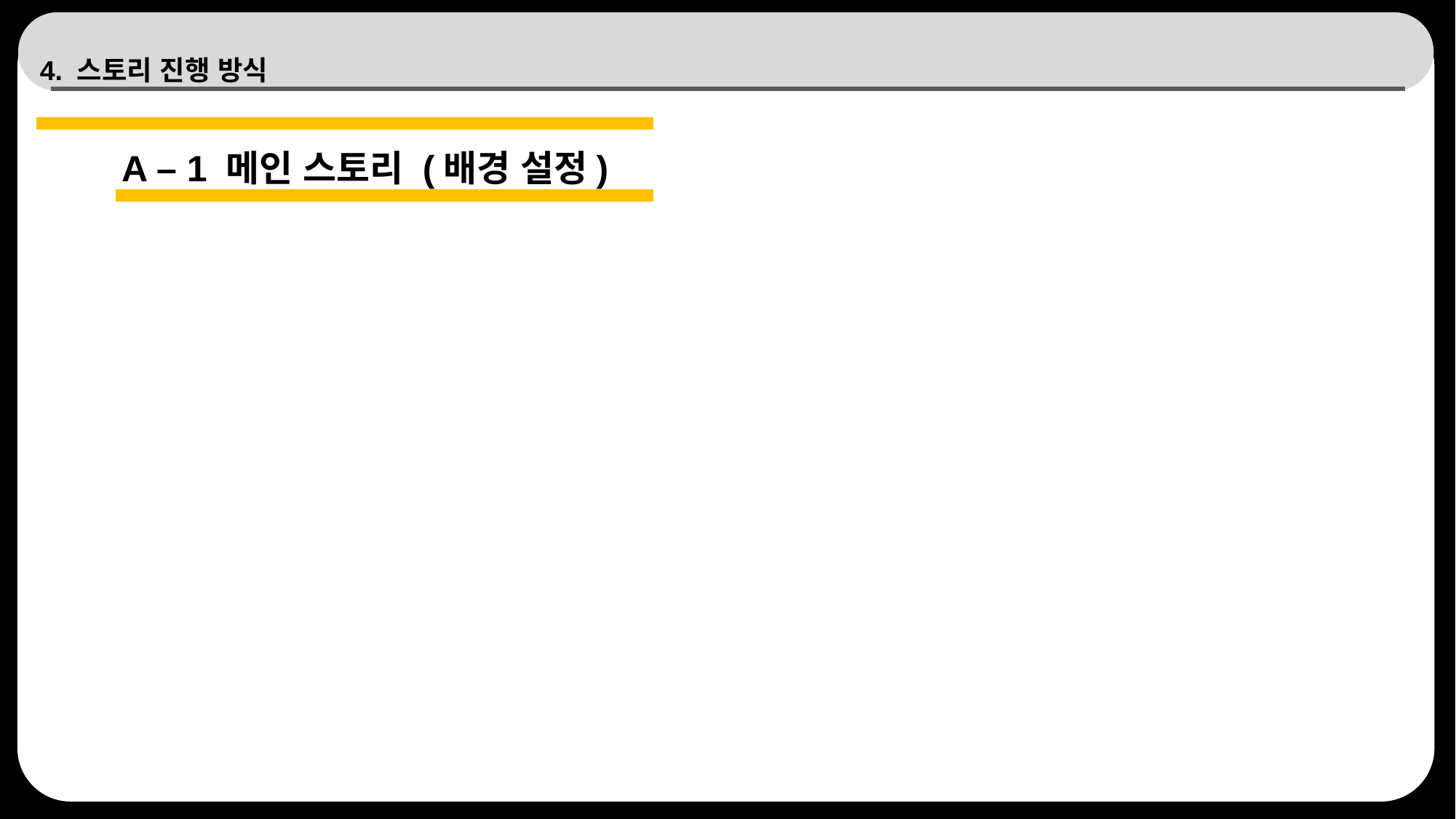

# 4. 스토리 진행 방식
A – 1 메인 스토리 (배경 설정)
58